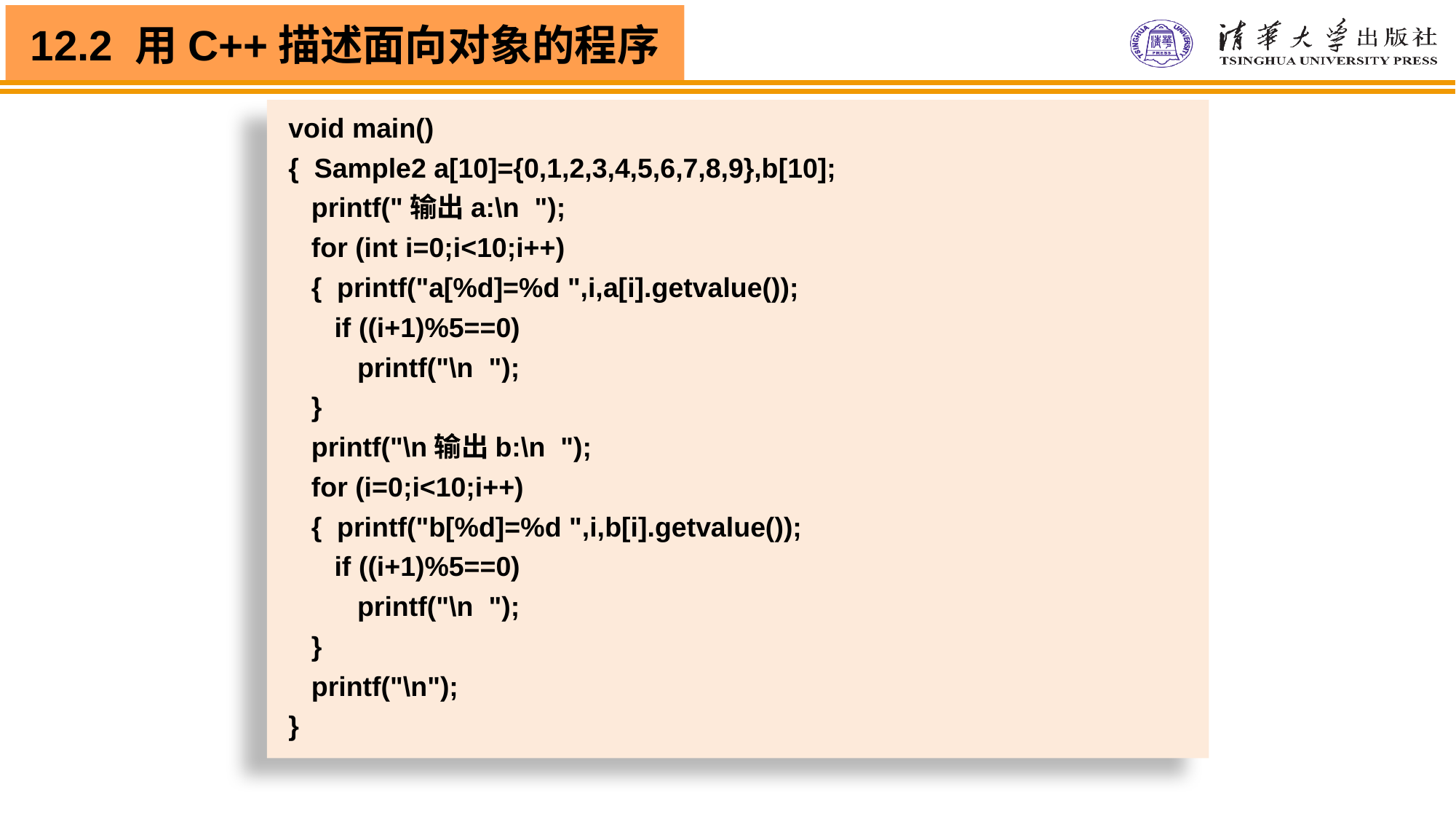

void main()
{  Sample2 a[10]={0,1,2,3,4,5,6,7,8,9},b[10];
   printf("输出a:\n  ");
   for (int i=0;i<10;i++)
   {  printf("a[%d]=%d ",i,a[i].getvalue());
      if ((i+1)%5==0)
         printf("\n  ");
   }
   printf("\n输出b:\n  ");
   for (i=0;i<10;i++)
   {  printf("b[%d]=%d ",i,b[i].getvalue());
      if ((i+1)%5==0)
         printf("\n  ");
   }
   printf("\n");
}